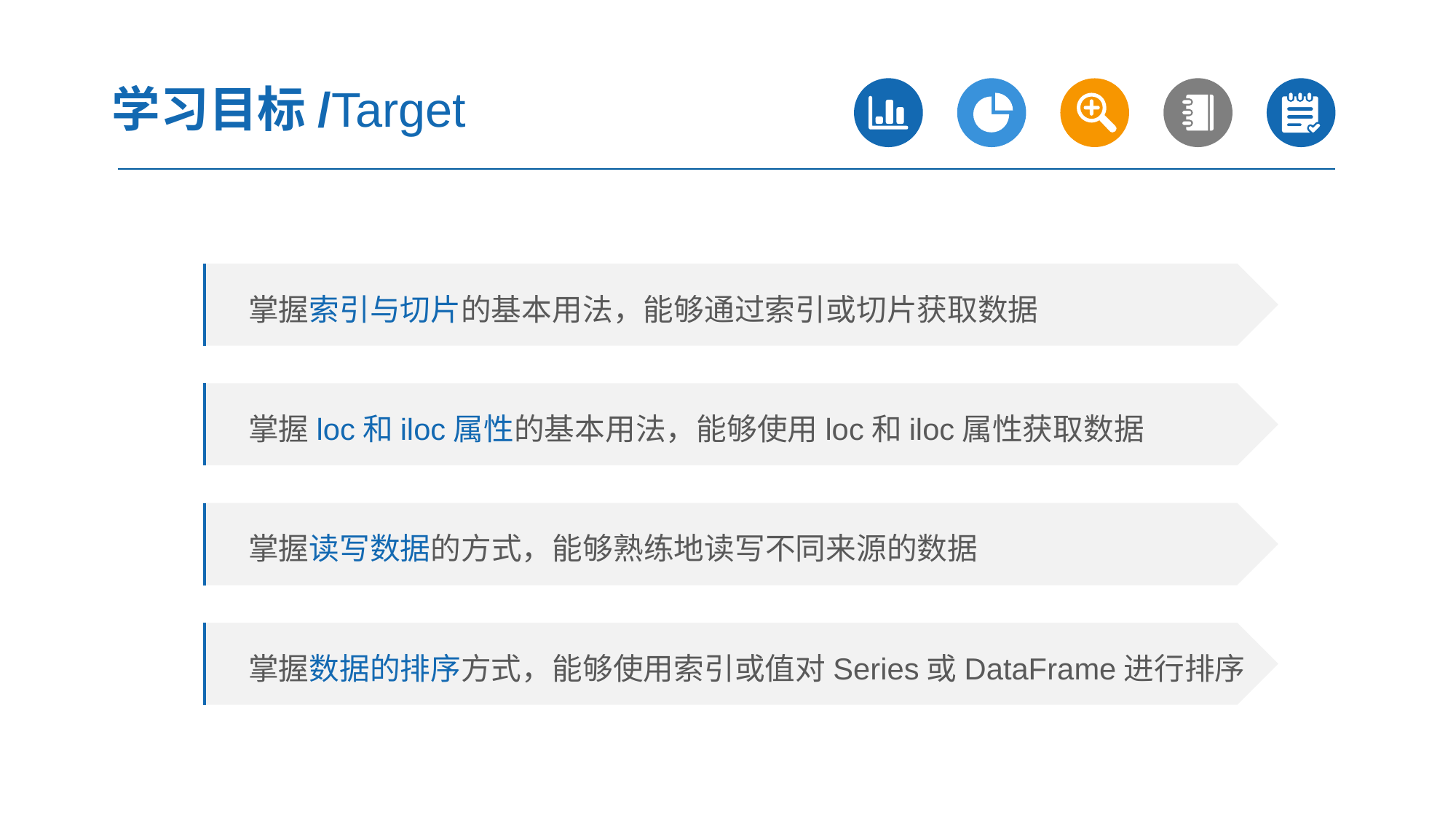

学习目标/Target
    掌握索引与切片的基本用法，能够通过索引或切片获取数据

    掌握loc和iloc属性的基本用法，能够使用loc和iloc属性获取数据

    掌握读写数据的方式，能够熟练地读写不同来源的数据

    掌握数据的排序方式，能够使用索引或值对Series或DataFrame进行排序